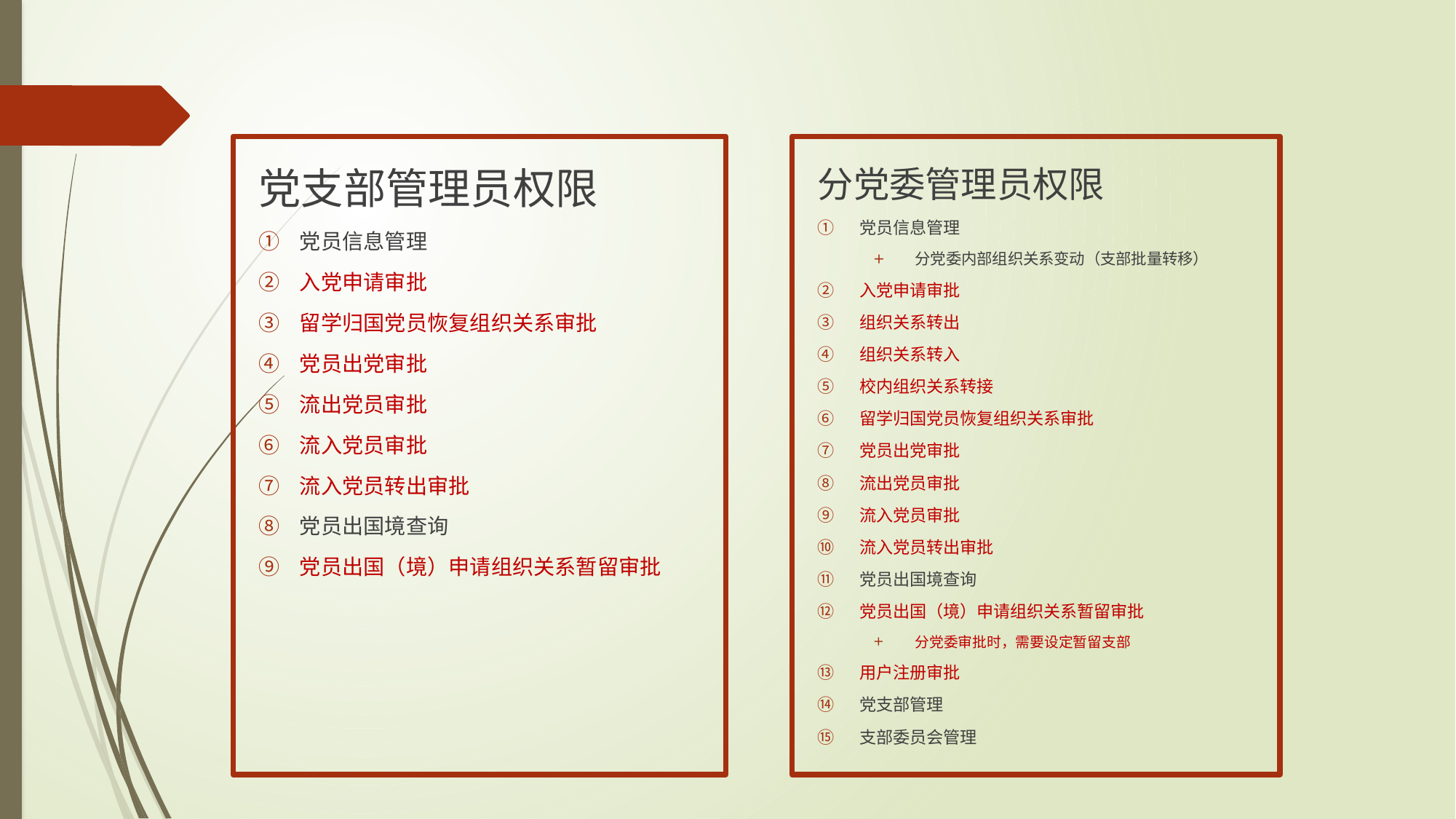

党支部管理员权限
党员信息管理
入党申请审批
留学归国党员恢复组织关系审批
党员出党审批
流出党员审批
流入党员审批
流入党员转出审批
党员出国境查询
党员出国（境）申请组织关系暂留审批

分党委管理员权限
党员信息管理
分党委内部组织关系变动（支部批量转移）
入党申请审批
组织关系转出
组织关系转入
校内组织关系转接
留学归国党员恢复组织关系审批
党员出党审批
流出党员审批
流入党员审批
流入党员转出审批
党员出国境查询
党员出国（境）申请组织关系暂留审批
分党委审批时，需要设定暂留支部
用户注册审批
党支部管理
支部委员会管理